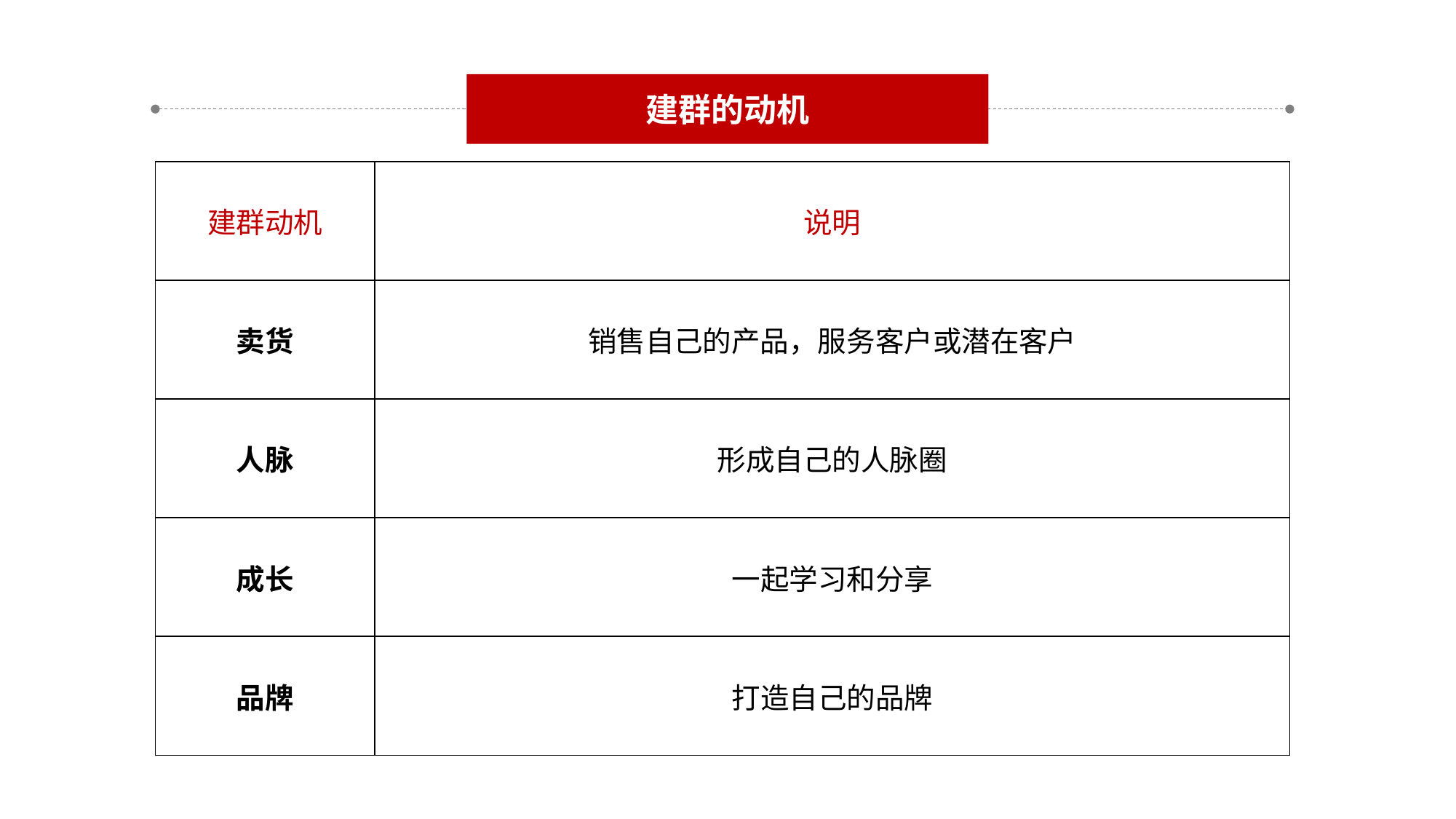

建群的动机
| 建群动机 | 说明 |
| --- | --- |
| 卖货 | 销售自己的产品，服务客户或潜在客户 |
| 人脉 | 形成自己的人脉圈 |
| 成长 | 一起学习和分享 |
| 品牌 | 打造自己的品牌 |